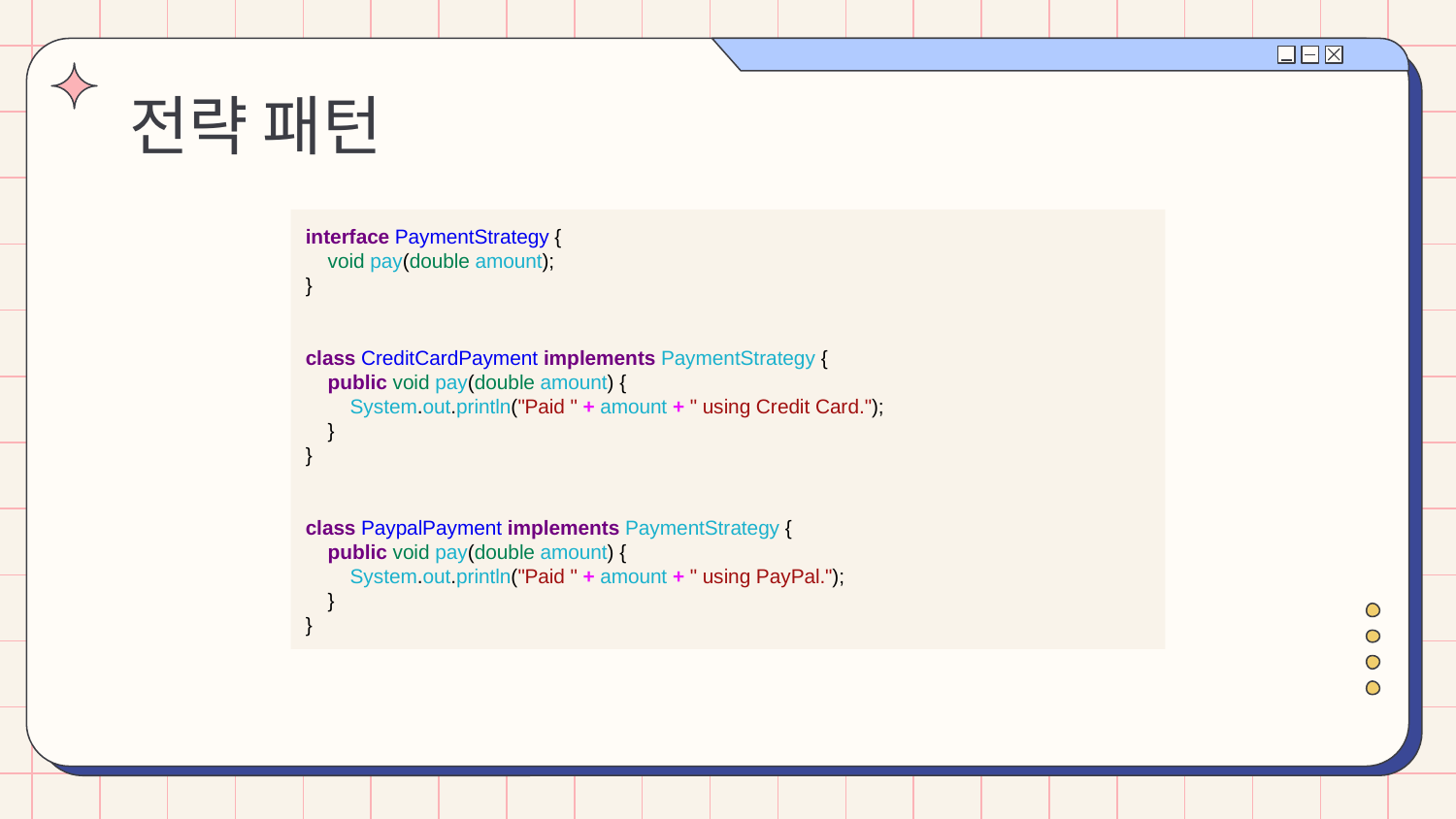

# 전략 패턴
interface PaymentStrategy {
    void pay(double amount);
}

class CreditCardPayment implements PaymentStrategy {
    public void pay(double amount) {
        System.out.println("Paid " + amount + " using Credit Card.");
    }
}

class PaypalPayment implements PaymentStrategy {
    public void pay(double amount) {
        System.out.println("Paid " + amount + " using PayPal.");
    }
}